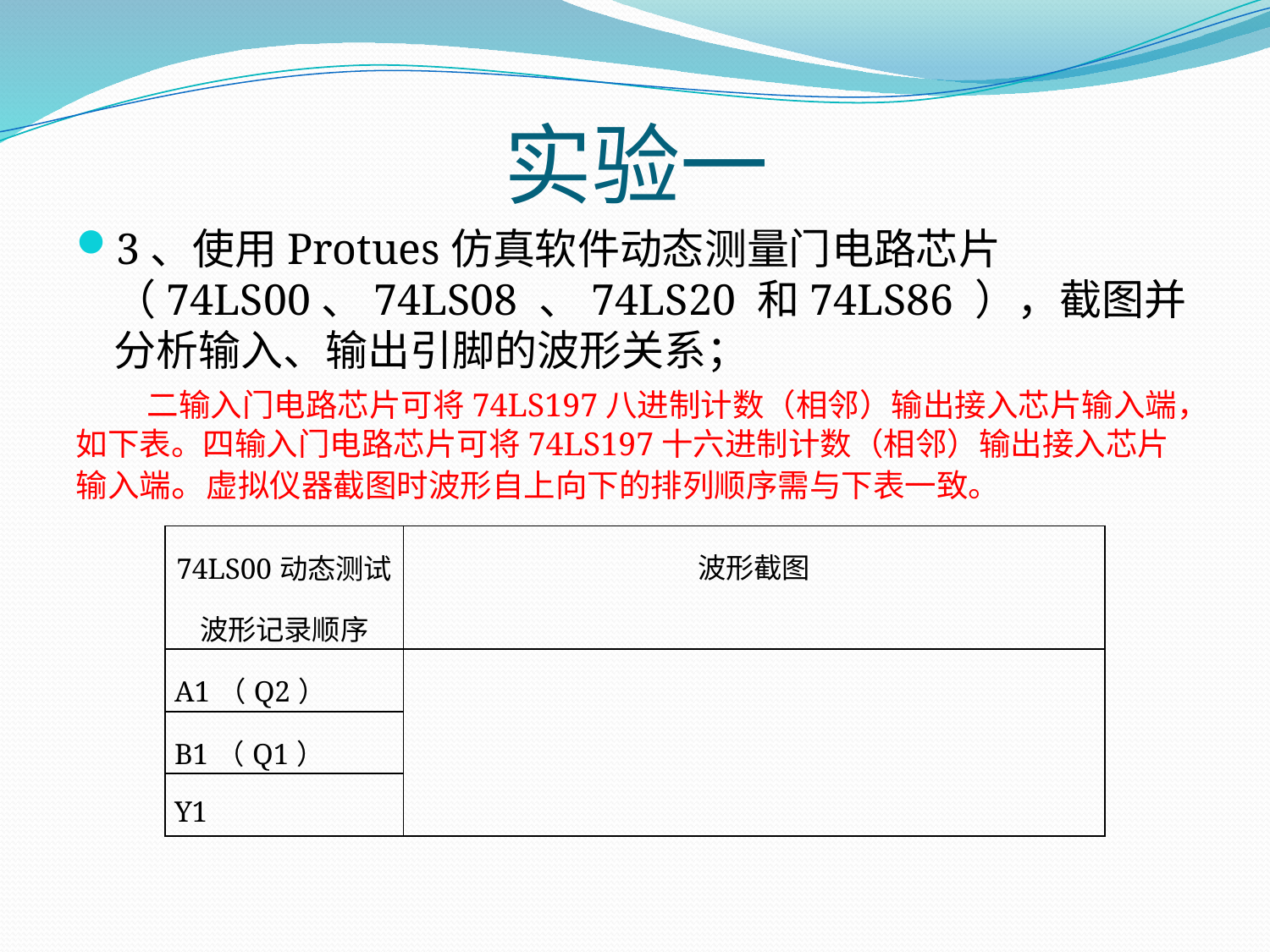

# 实验一
3、使用Protues仿真软件动态测量门电路芯片（74LS00、74LS08 、74LS20 和74LS86 ），截图并分析输入、输出引脚的波形关系；
        二输入门电路芯片可将74LS197八进制计数（相邻）输出接入芯片输入端，如下表。四输入门电路芯片可将74LS197十六进制计数（相邻）输出接入芯片输入端。虚拟仪器截图时波形自上向下的排列顺序需与下表一致。

| 74LS00动态测试波形记录顺序 | 波形截图 |
| --- | --- |
| A1（Q2） |  |
| B1（Q1） |  |
| Y1 |  |